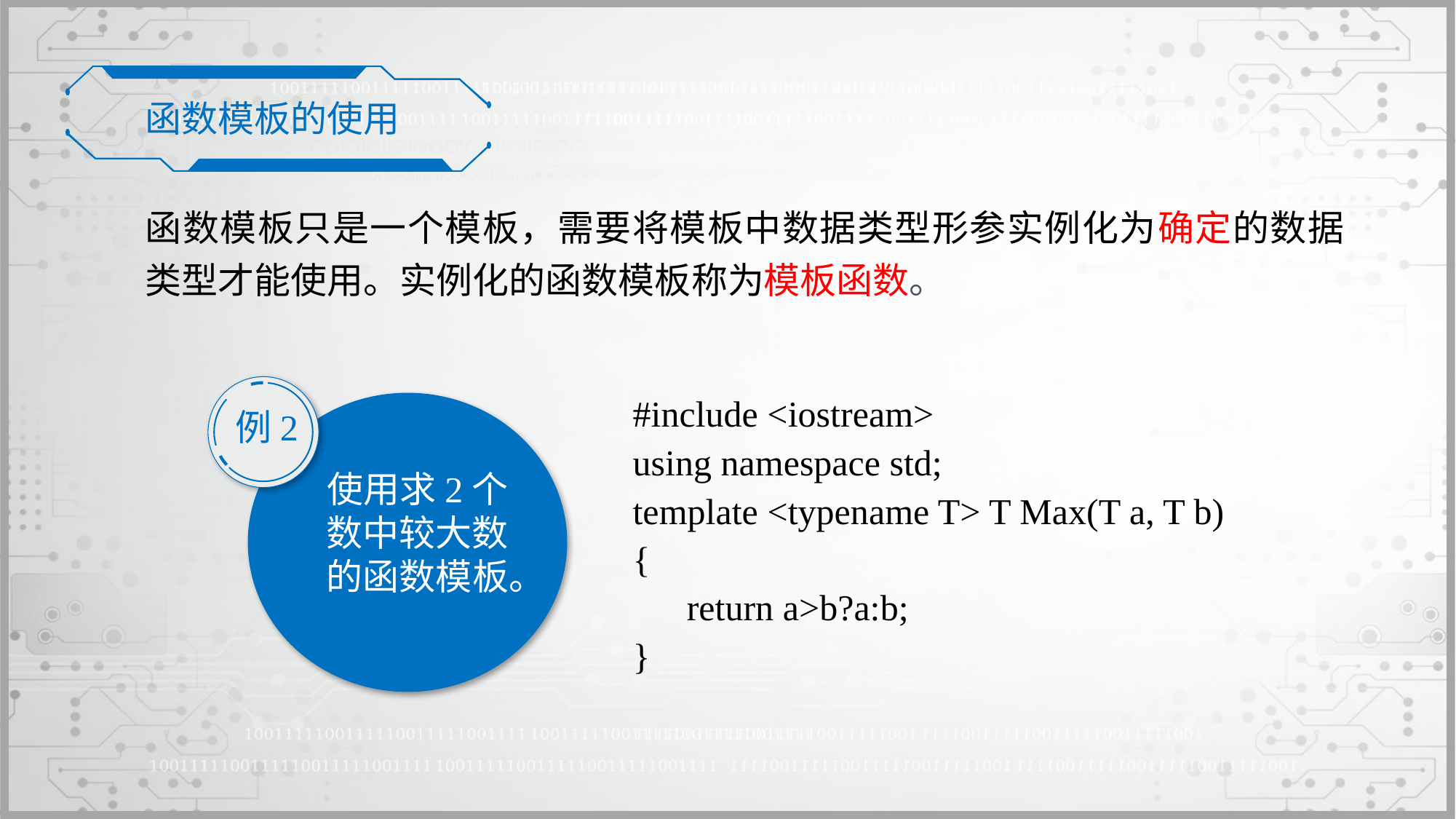

函数模板的使用
函数模板只是一个模板，需要将模板中数据类型形参实例化为确定的数据类型才能使用。实例化的函数模板称为模板函数。

例2
#include <iostream>
using namespace std;
template <typename T> T Max(T a, T b)
{
	return a>b?a:b;
}

使用求2个数中较大数的函数模板。